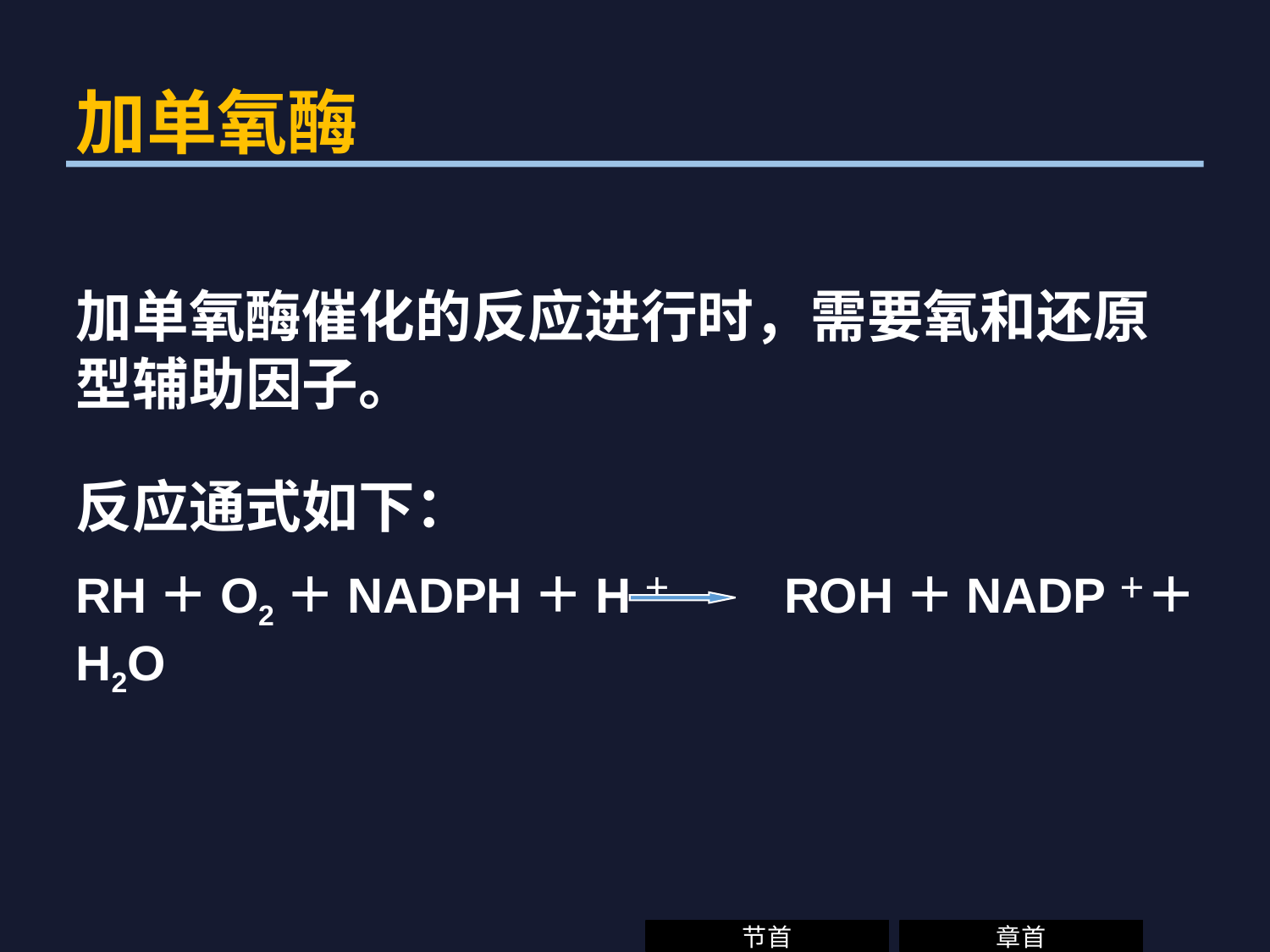

加单氧酶
加单氧酶催化的反应进行时，需要氧和还原型辅助因子。
反应通式如下：
RH＋O2＋NADPH＋H＋         ROH＋NADP＋＋H2O

节首
章首